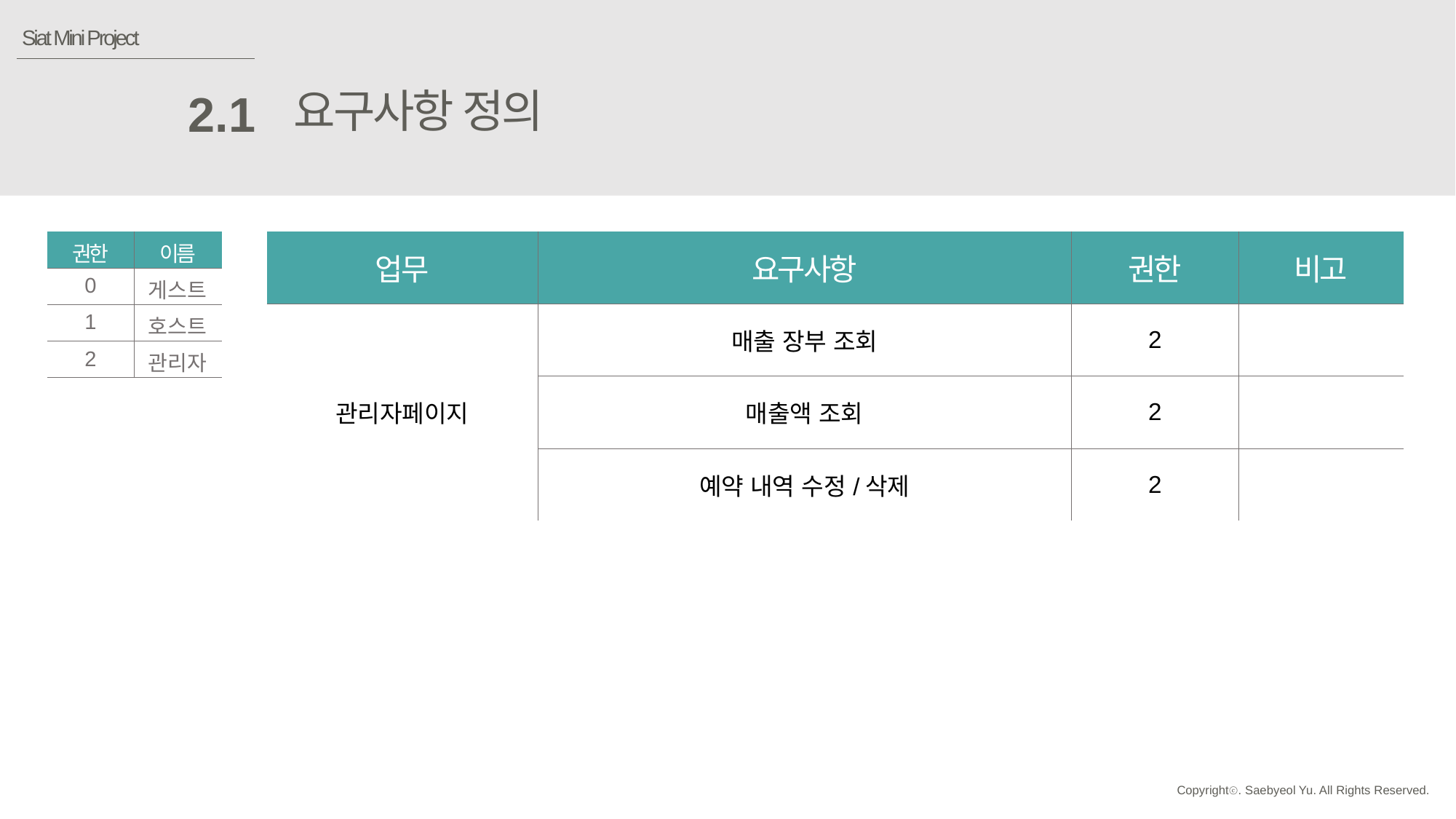

Siat Mini Project
요구사항 정의
2.1

| 권한 | 이름 |
| --- | --- |
| 0 | 게스트 |
| 1 | 호스트 |
| 2 | 관리자 |
| 업무 | 요구사항 | 권한 | 비고 |
| --- | --- | --- | --- |
| 관리자페이지 | 매출 장부 조회 | 2 |  |
| 관리자페이지 | 매출액 조회 | 2 |  |
| 관리자페이지 | 예약 내역 수정/삭제 | 2 |  |